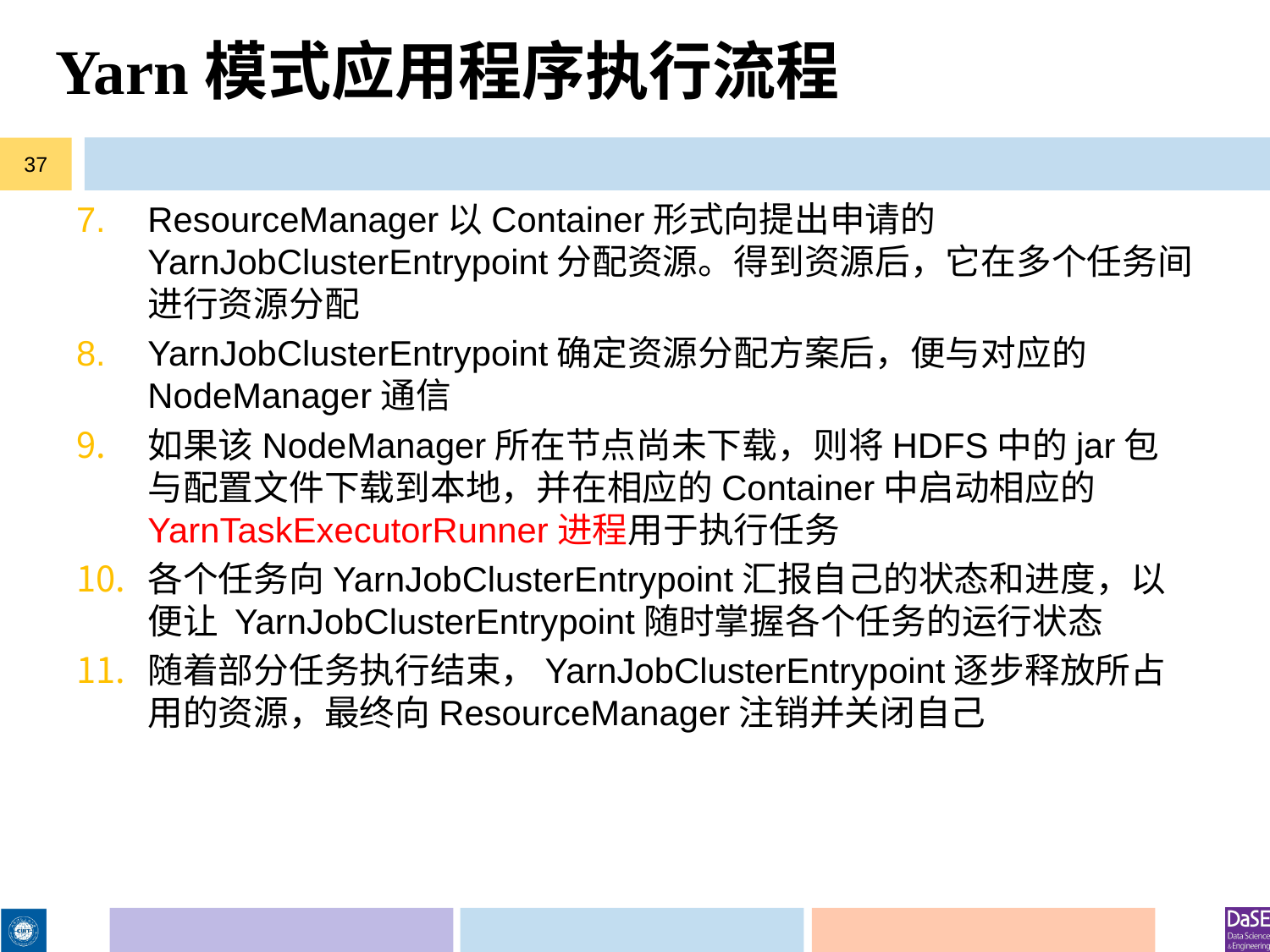

# Yarn模式应用程序执行流程
37
ResourceManager以Container形式向提出申请的YarnJobClusterEntrypoint分配资源。得到资源后，它在多个任务间进行资源分配
YarnJobClusterEntrypoint确定资源分配方案后，便与对应的NodeManager通信
如果该NodeManager所在节点尚未下载，则将HDFS中的jar包与配置文件下载到本地，并在相应的Container中启动相应的YarnTaskExecutorRunner进程用于执行任务
各个任务向YarnJobClusterEntrypoint汇报自己的状态和进度，以便让 YarnJobClusterEntrypoint随时掌握各个任务的运行状态
随着部分任务执行结束，YarnJobClusterEntrypoint逐步释放所占用的资源，最终向ResourceManager注销并关闭自己